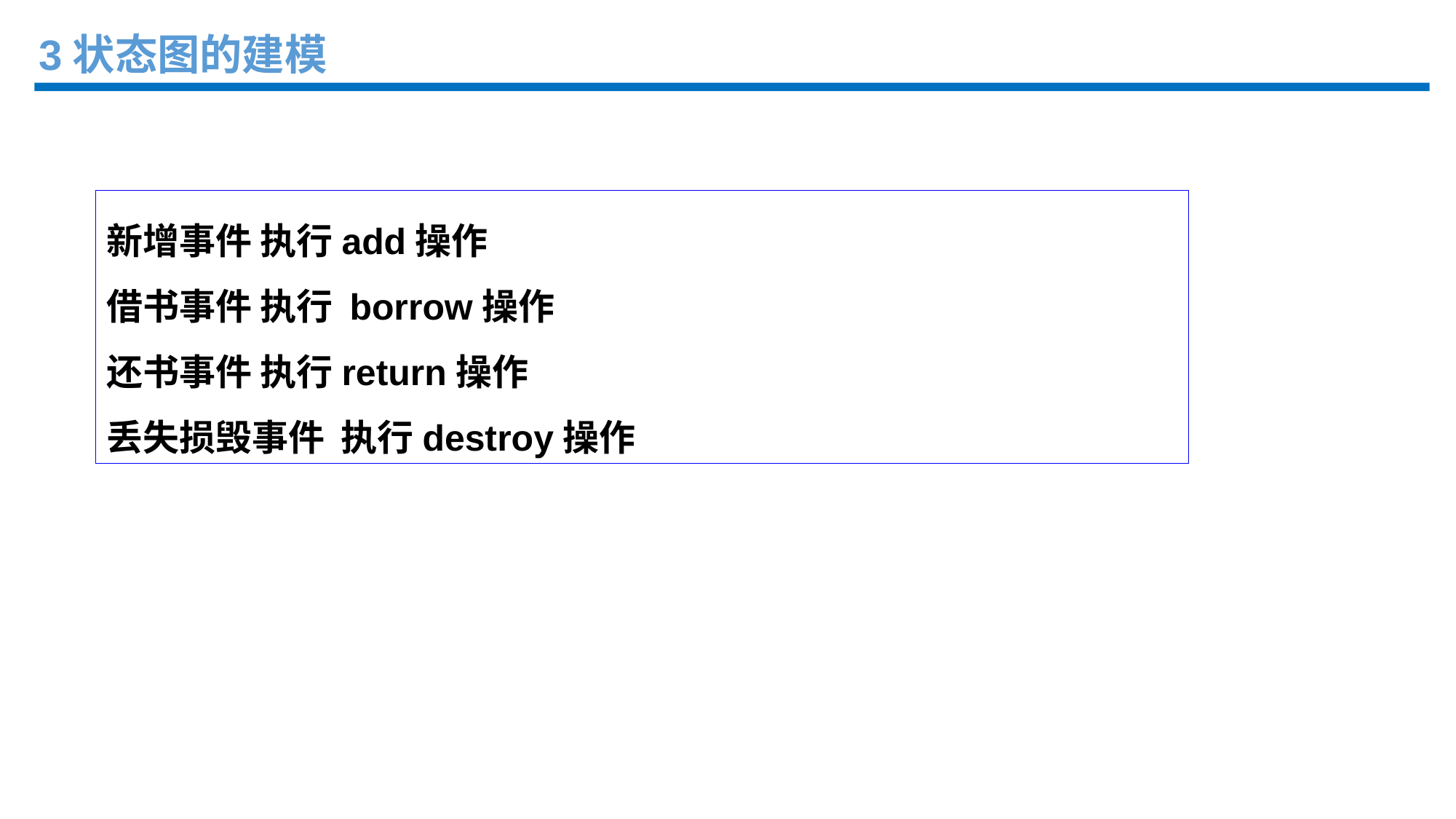

3状态图的建模
新增事件 执行add操作
借书事件 执行 borrow操作
还书事件 执行return操作
丢失损毁事件  执行destroy操作